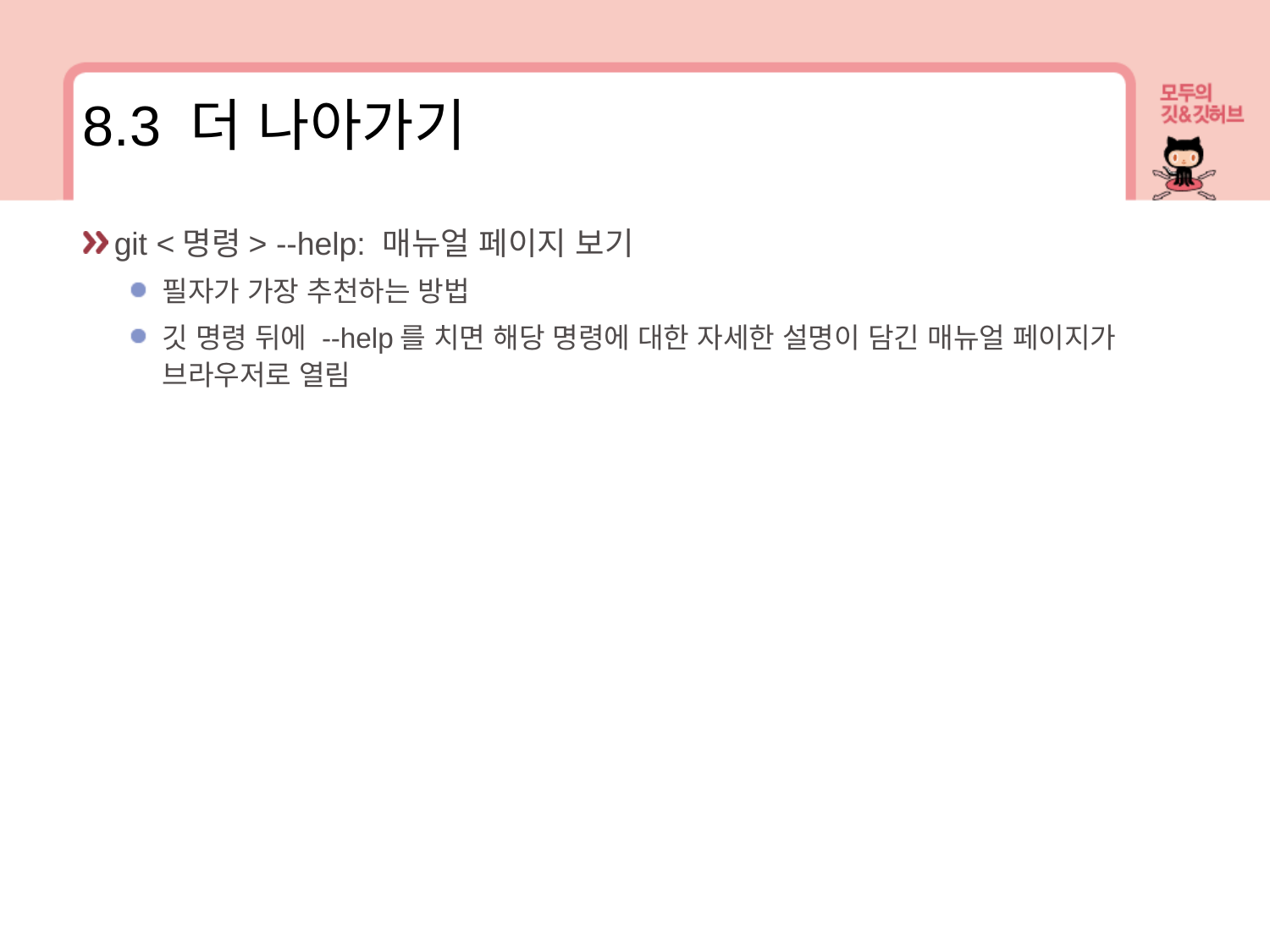

8.3 더 나아가기
git <명령> --help: 매뉴얼 페이지 보기
필자가 가장 추천하는 방법
깃 명령 뒤에 --help를 치면 해당 명령에 대한 자세한 설명이 담긴 매뉴얼 페이지가 브라우저로 열림